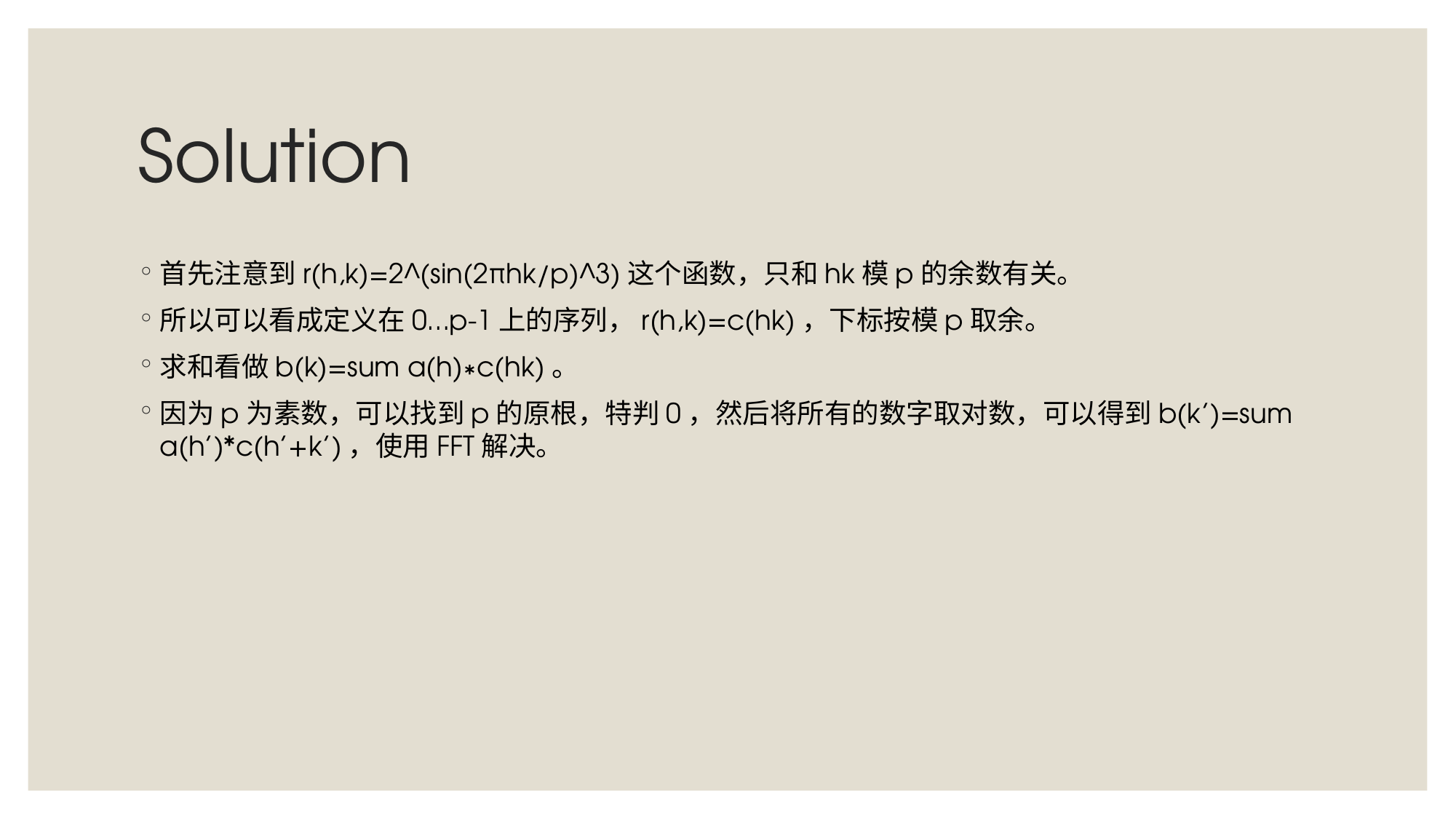

# Solution
首先注意到r(h,k)=2^(sin(2πhk/p)^3)这个函数，只和hk模p的余数有关。
所以可以看成定义在0…p-1上的序列，r(h,k)=c(hk)，下标按模p取余。
求和看做b(k)=sum a(h)∗c(hk)。
因为p为素数，可以找到p的原根，特判0，然后将所有的数字取对数，可以得到b(k’)=sum a(h’)*c(h’+k’)，使用FFT解决。